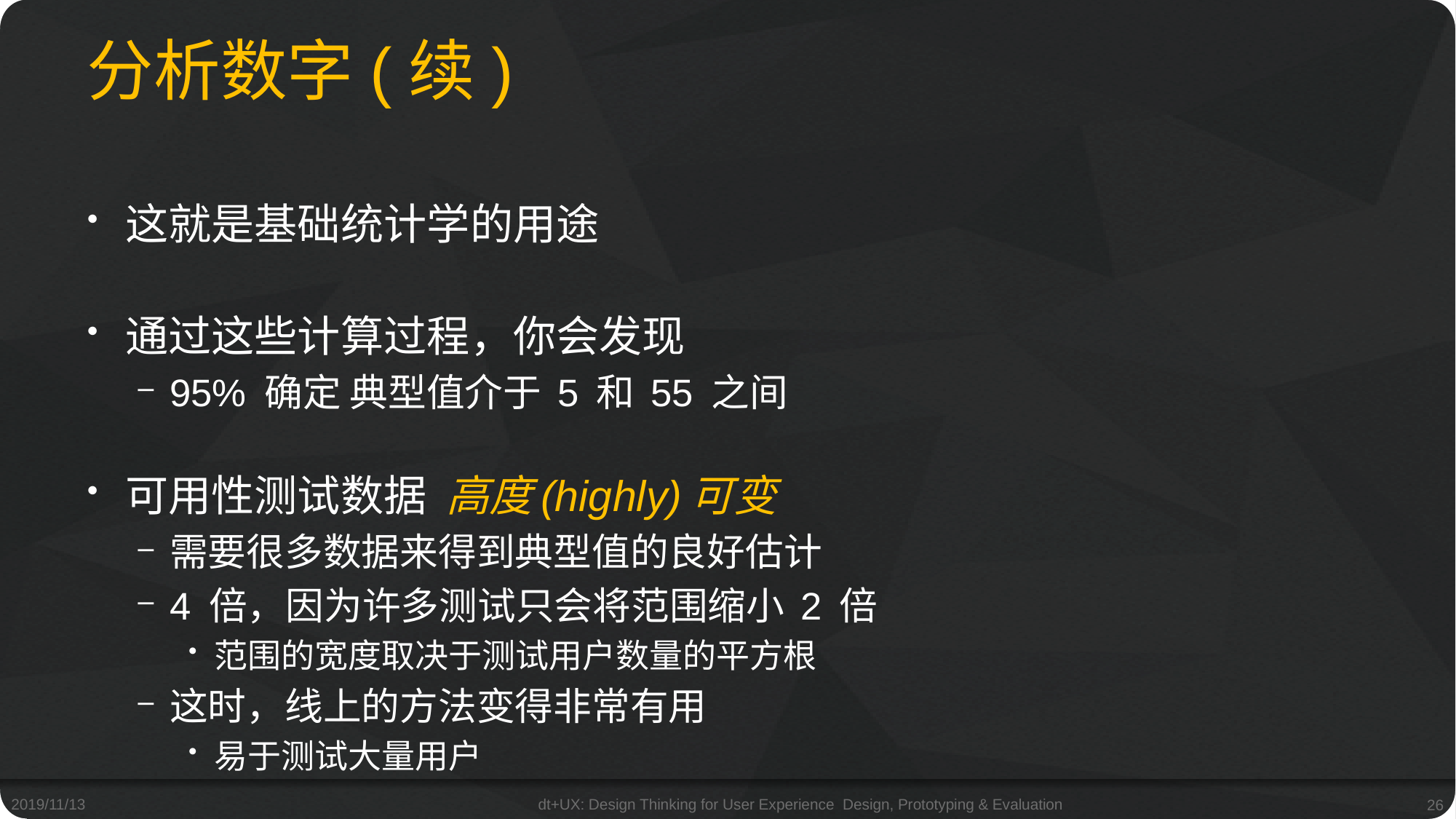

# 分析数字(续)
这就是基础统计学的用途
通过这些计算过程，你会发现
95% 确定 典型值介于 5 和 55 之间
可用性测试数据  高度(highly)可变
需要很多数据来得到典型值的良好估计
4 倍，因为许多测试只会将范围缩小 2 倍
范围的宽度取决于测试用户数量的平方根
这时，线上的方法变得非常有用
易于测试大量用户
2019/11/13
dt+UX: Design Thinking for User Experience  Design, Prototyping & Evaluation
26